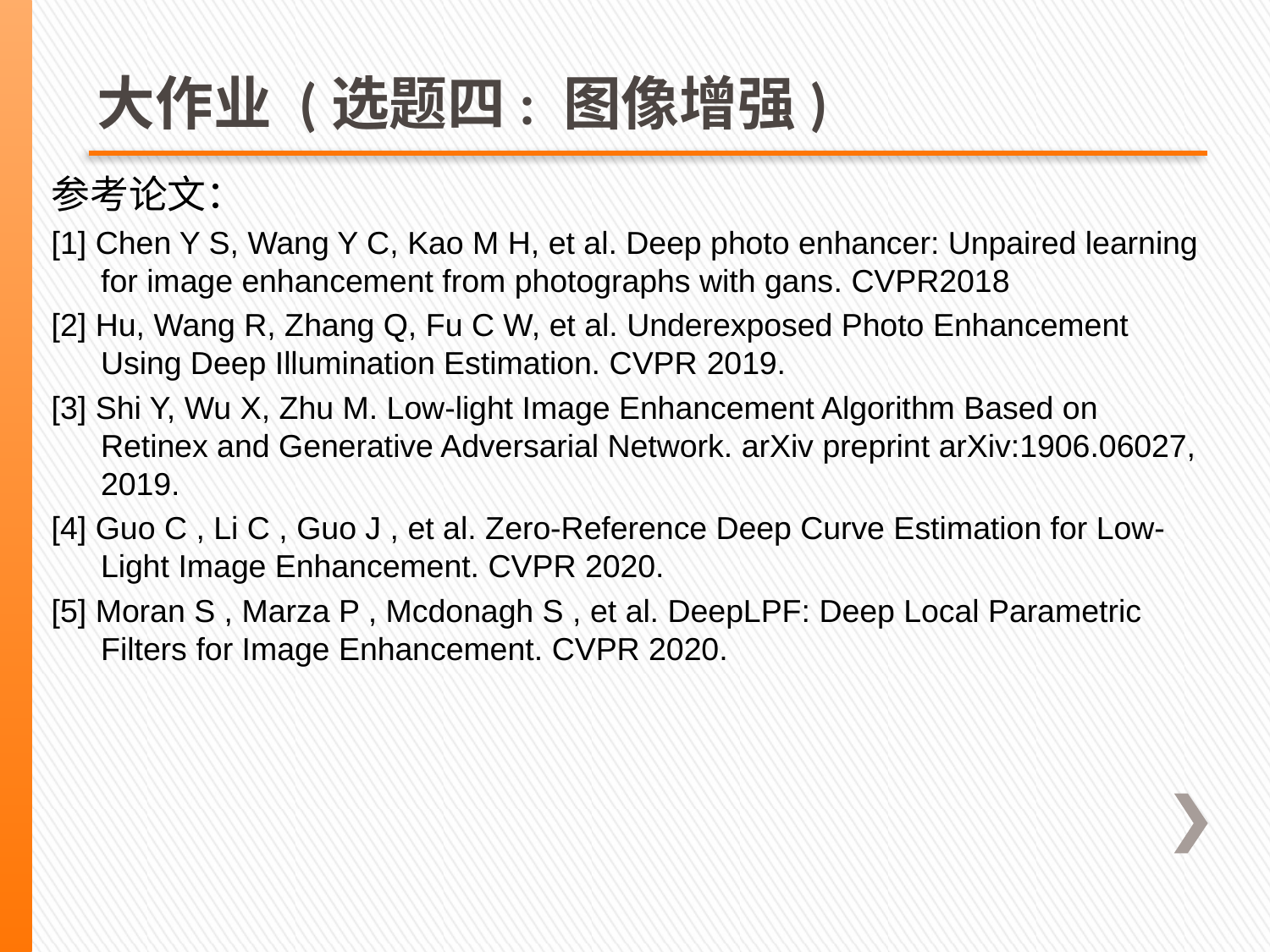

# 大作业 (选题四: 图像增强)
参考论文：
[1] Chen Y S, Wang Y C, Kao M H, et al. Deep photo enhancer: Unpaired learning for image enhancement from photographs with gans. CVPR2018
[2] Hu, Wang R, Zhang Q, Fu C W, et al. Underexposed Photo Enhancement Using Deep Illumination Estimation. CVPR 2019.
[3] Shi Y, Wu X, Zhu M. Low-light Image Enhancement Algorithm Based on Retinex and Generative Adversarial Network. arXiv preprint arXiv:1906.06027, 2019.
[4] Guo C , Li C , Guo J , et al. Zero-Reference Deep Curve Estimation for Low-Light Image Enhancement. CVPR 2020.
[5] Moran S , Marza P , Mcdonagh S , et al. DeepLPF: Deep Local Parametric Filters for Image Enhancement. CVPR 2020.